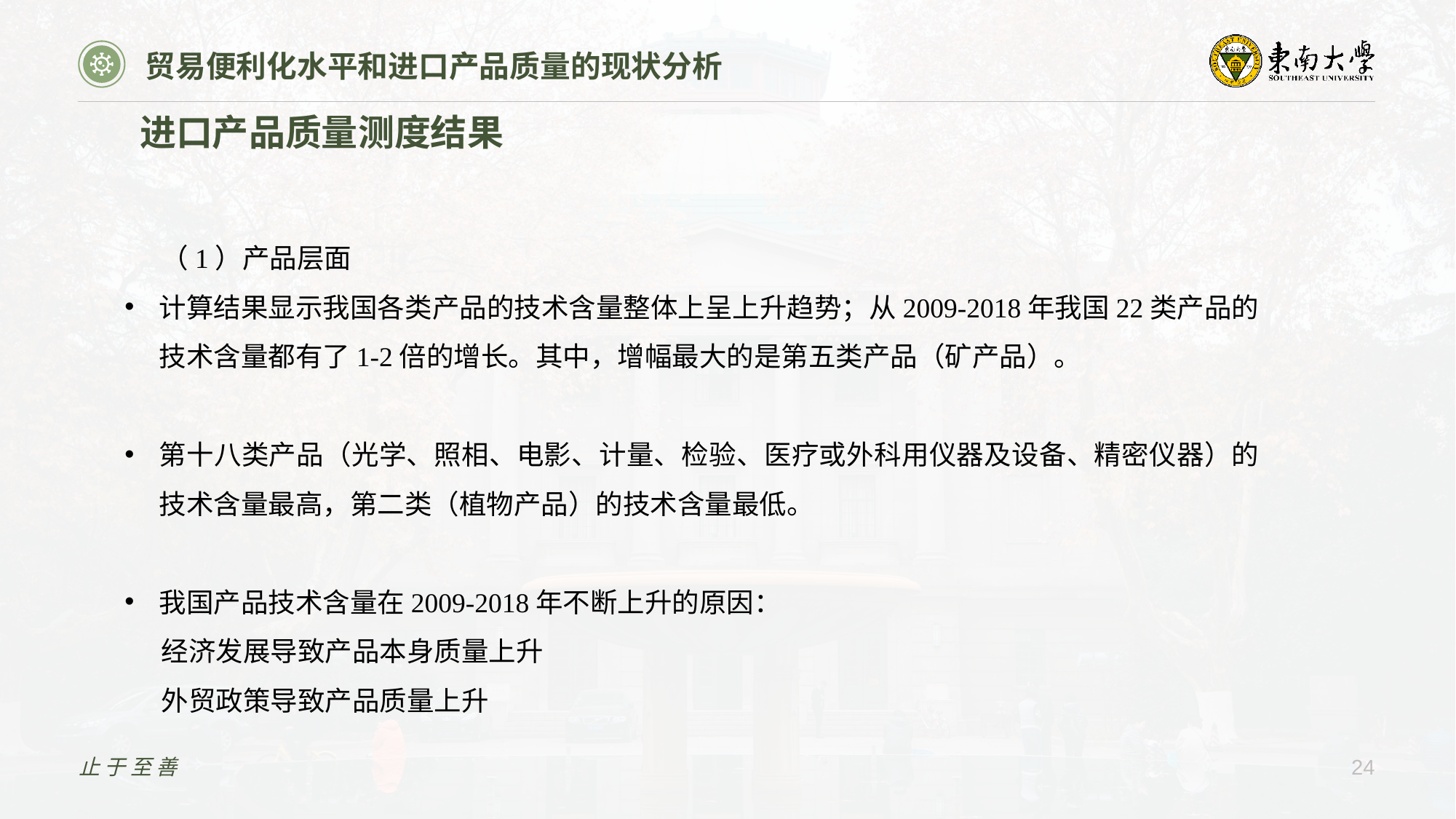

贸易便利化水平和进口产品质量的现状分析
进口产品质量测度结果
（1）产品层面
计算结果显示我国各类产品的技术含量整体上呈上升趋势；从2009-2018年我国22类产品的技术含量都有了1-2倍的增长。其中，增幅最大的是第五类产品（矿产品）。

第十八类产品（光学、照相、电影、计量、检验、医疗或外科用仪器及设备、精密仪器）的技术含量最高，第二类（植物产品）的技术含量最低。

我国产品技术含量在2009-2018年不断上升的原因：
经济发展导致产品本身质量上升
外贸政策导致产品质量上升

止于至善
24